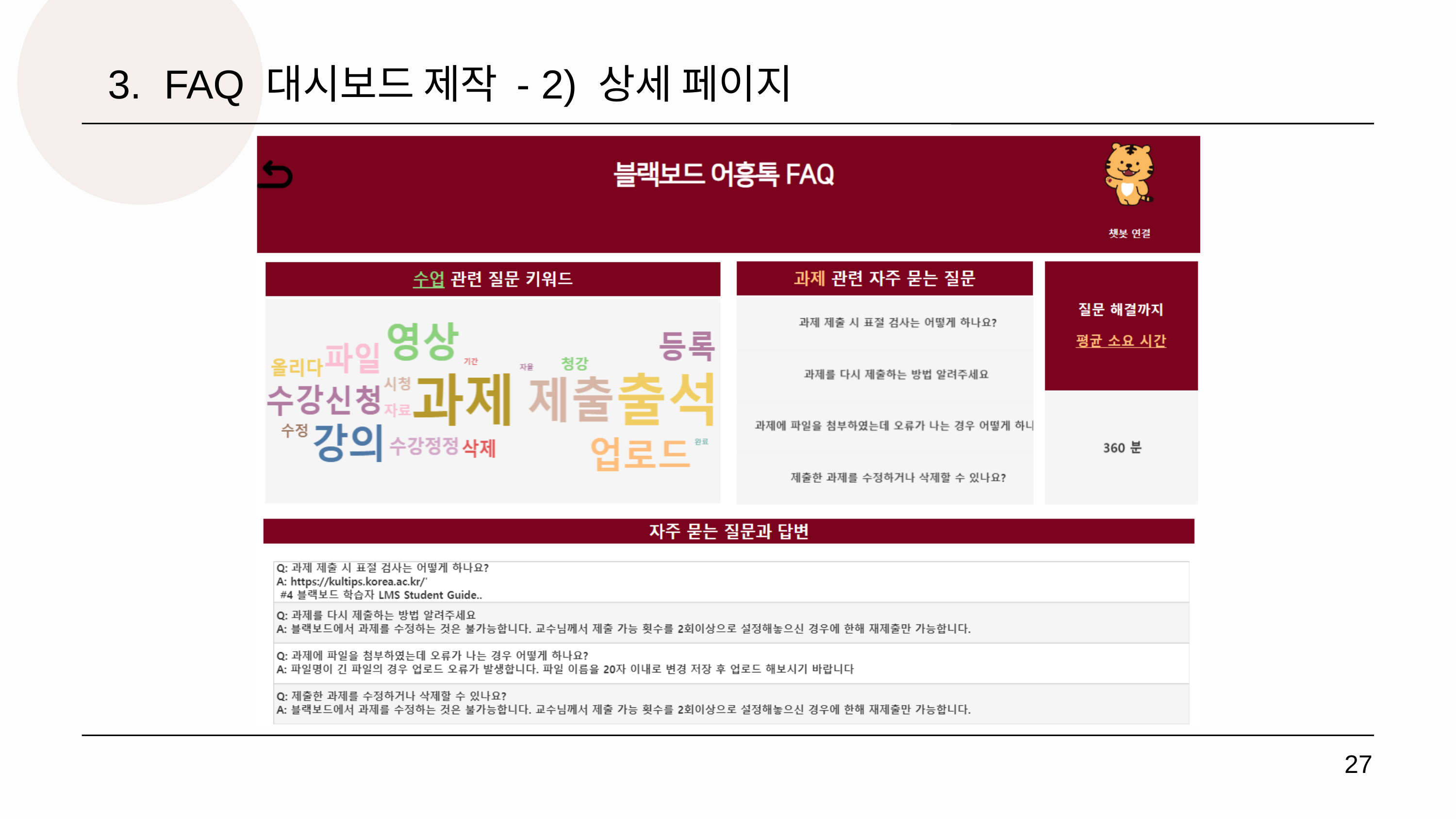

3.  FAQ 대시보드 제작 - 2) 상세 페이지

27